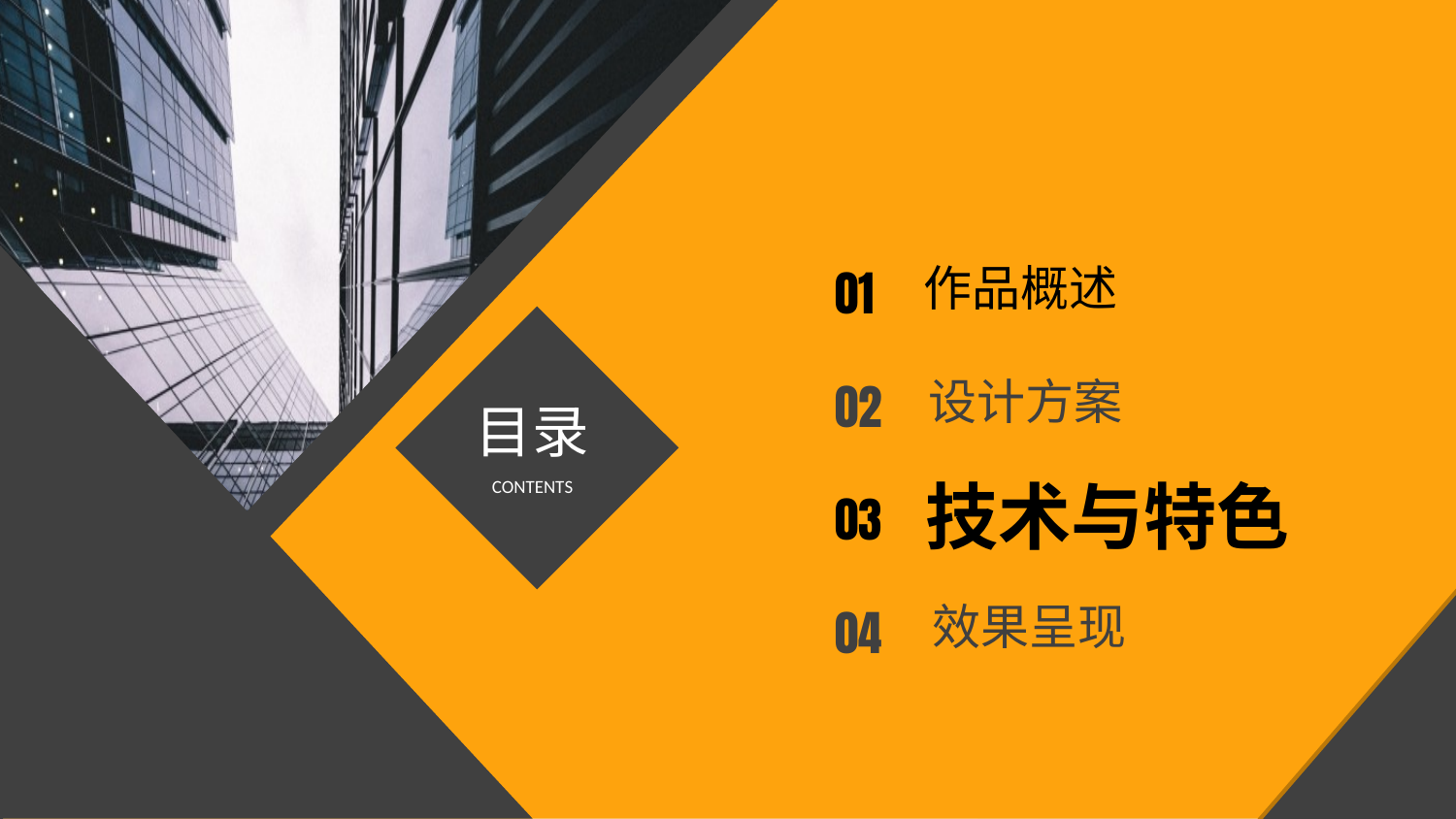

01
作品概述

02
设计方案

03

技术与特色
04
效果呈现

目录
CONTENTS